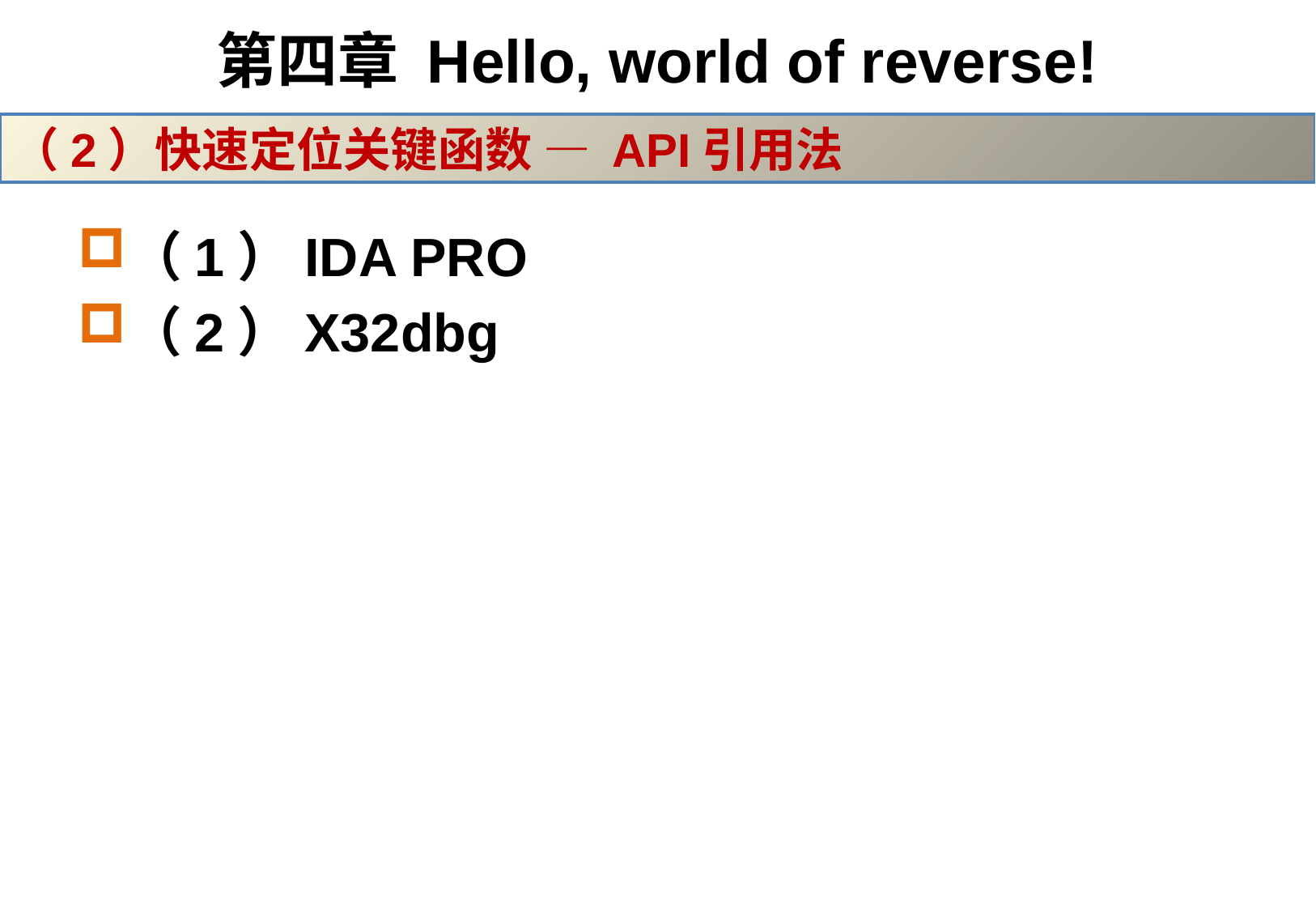

# 第四章 Hello, world of reverse!
（2）快速定位关键函数 — API引用法
（1）IDA PRO
（2）X32dbg